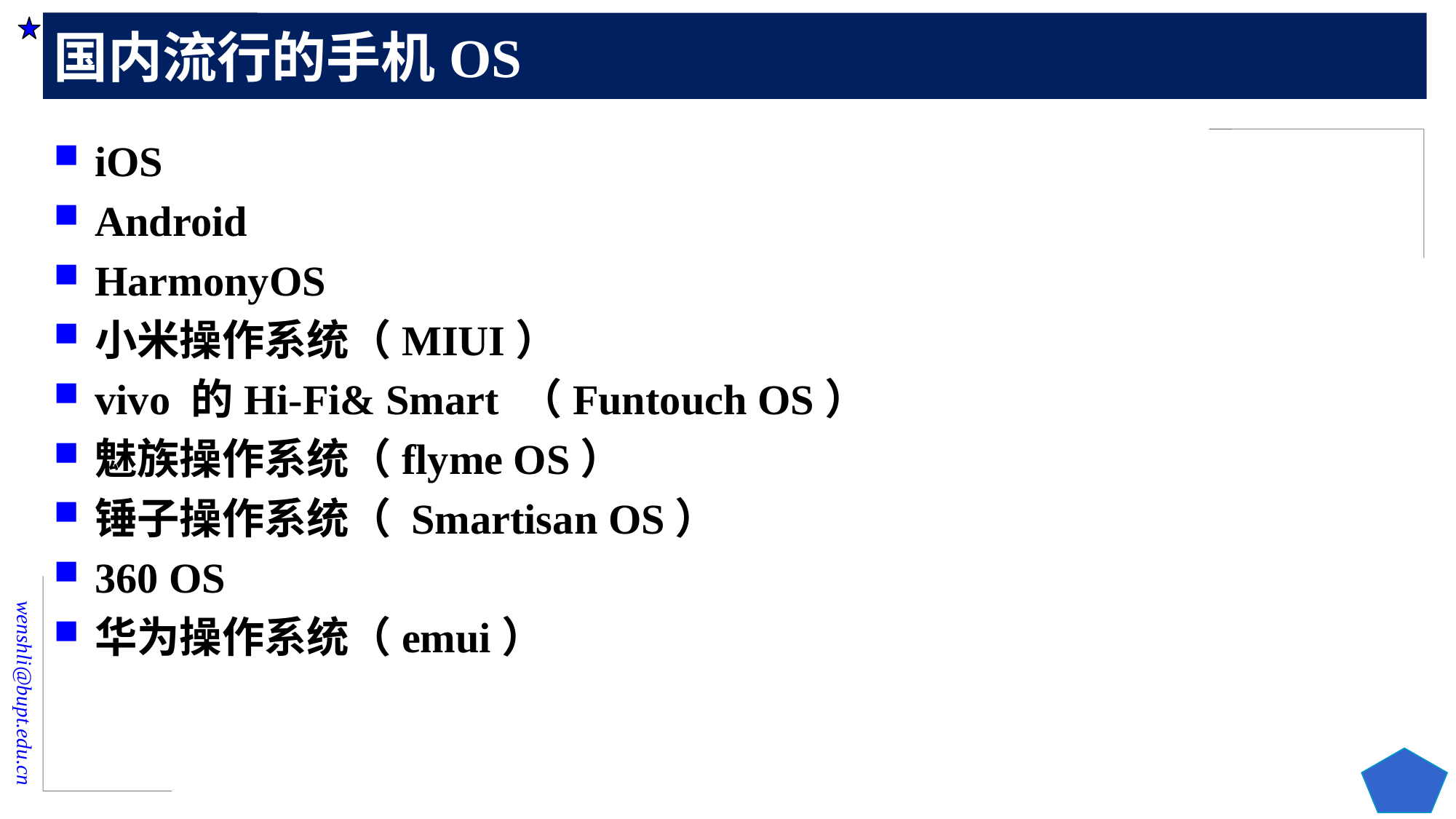

# 国内流行的手机OS
iOS
Android
HarmonyOS
小米操作系统（MIUI）
vivo 的Hi-Fi& Smart （Funtouch OS）
魅族操作系统（flyme OS）
锤子操作系统（ Smartisan OS）
360 OS
华为操作系统（emui）

85